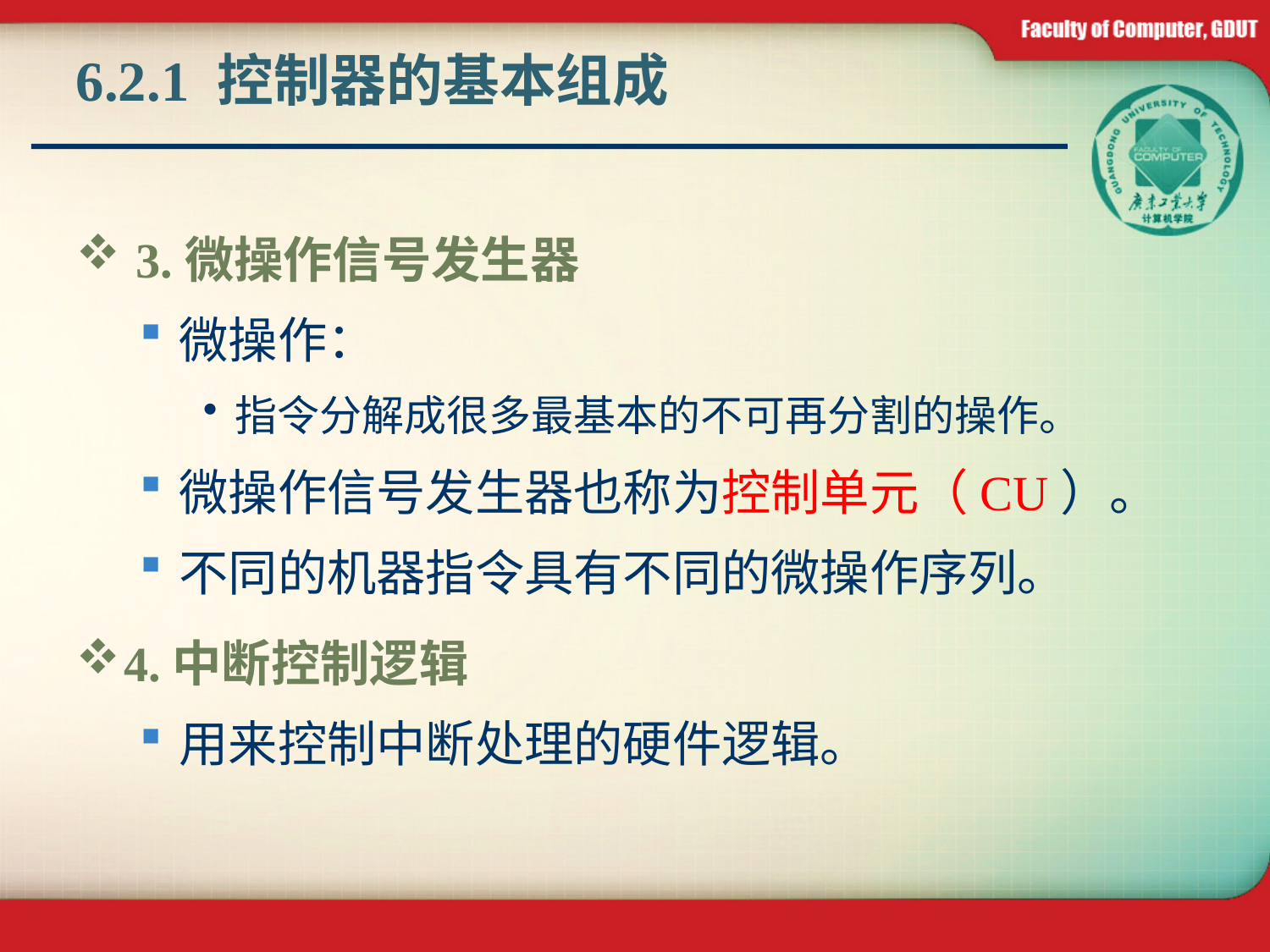

# 6.2.1 控制器的基本组成
 3.微操作信号发生器
微操作：
指令分解成很多最基本的不可再分割的操作。
微操作信号发生器也称为控制单元（CU）。
不同的机器指令具有不同的微操作序列。
4.中断控制逻辑
用来控制中断处理的硬件逻辑。